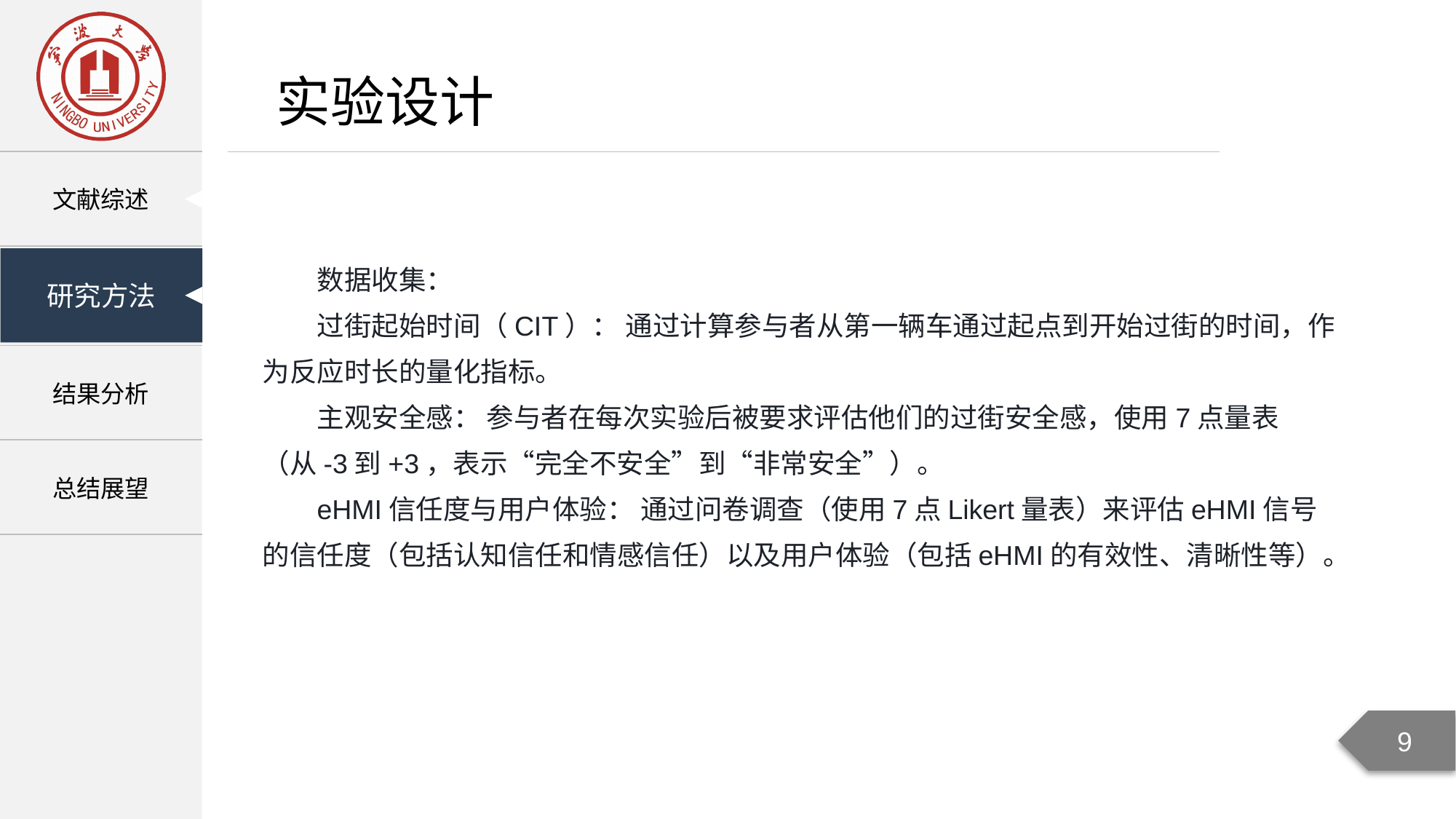

实验设计
数据收集：
过街起始时间（CIT）： 通过计算参与者从第一辆车通过起点到开始过街的时间，作为反应时长的量化指标。
主观安全感： 参与者在每次实验后被要求评估他们的过街安全感，使用7点量表（从-3到+3，表示“完全不安全”到“非常安全”）。
eHMI信任度与用户体验： 通过问卷调查（使用7点Likert量表）来评估eHMI信号的信任度（包括认知信任和情感信任）以及用户体验（包括eHMI的有效性、清晰性等）。